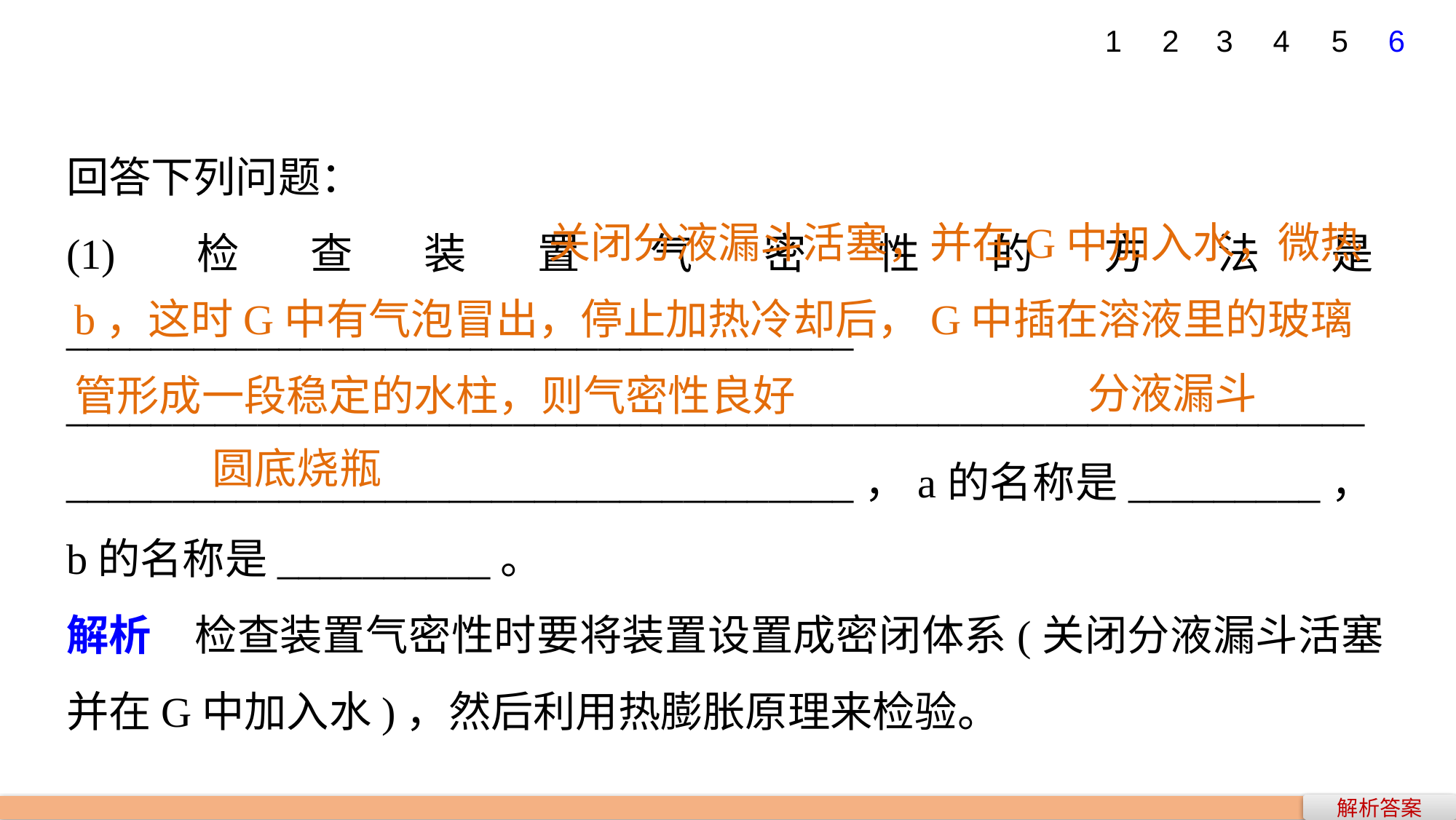

5
6
1
2
3
4
回答下列问题：
(1)检查装置气密性的方法是_____________________________________
__________________________________________________________________________________________________，a的名称是_________，b的名称是__________。
解析　检查装置气密性时要将装置设置成密闭体系(关闭分液漏斗活塞并在G中加入水)，然后利用热膨胀原理来检验。
                                                 关闭分液漏斗活塞，并在G中加入水，微热b，这时G中有气泡冒出，停止加热冷却后，G中插在溶液里的玻璃管形成一段稳定的水柱，则气密性良好
分液漏斗
圆底烧瓶
解析答案